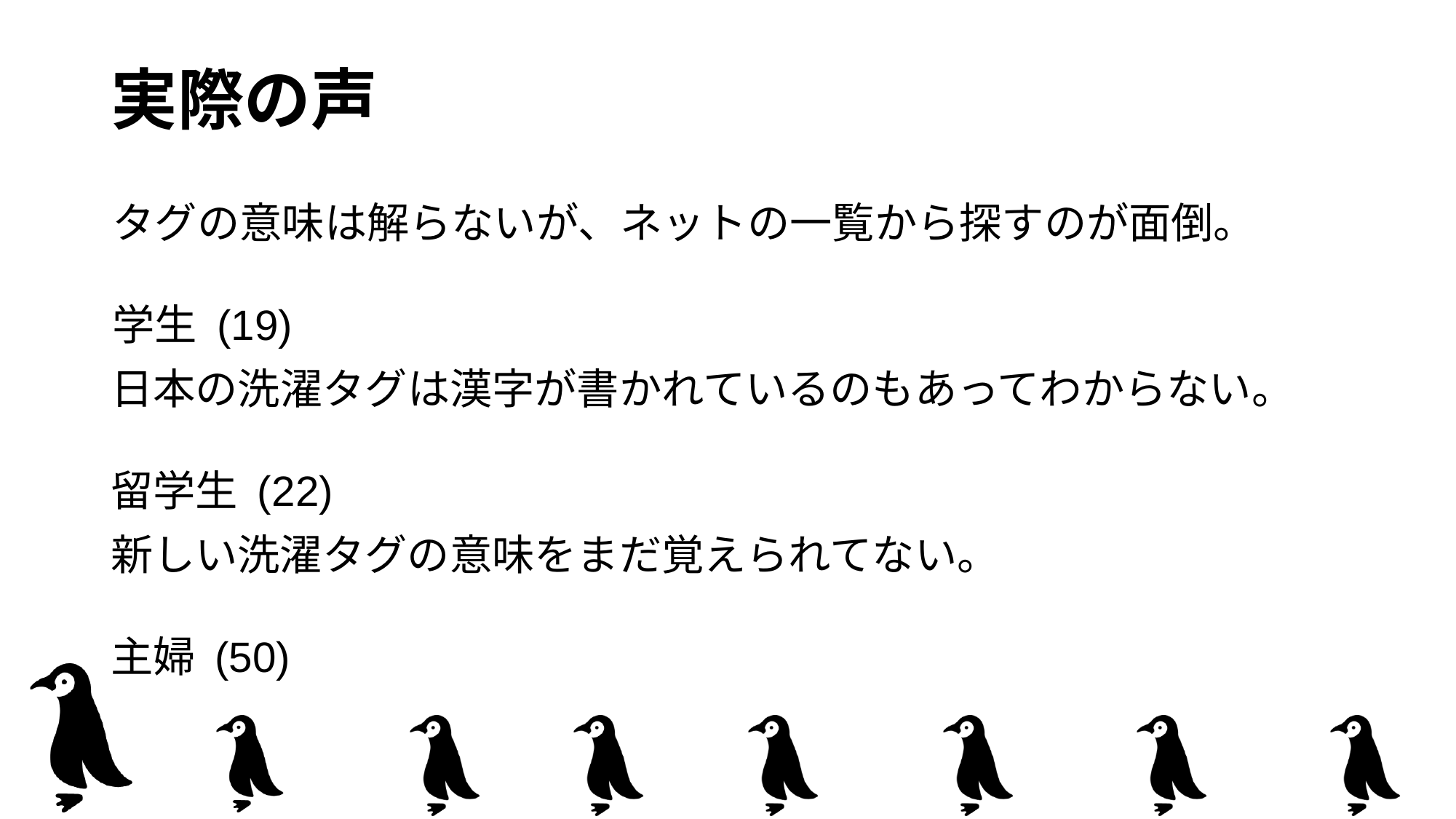

実際の声
タグの意味は解らないが、ネットの一覧から探すのが面倒。
学生 (19)
日本の洗濯タグは漢字が書かれているのもあってわからない。
留学生 (22)
新しい洗濯タグの意味をまだ覚えられてない。
主婦 (50)